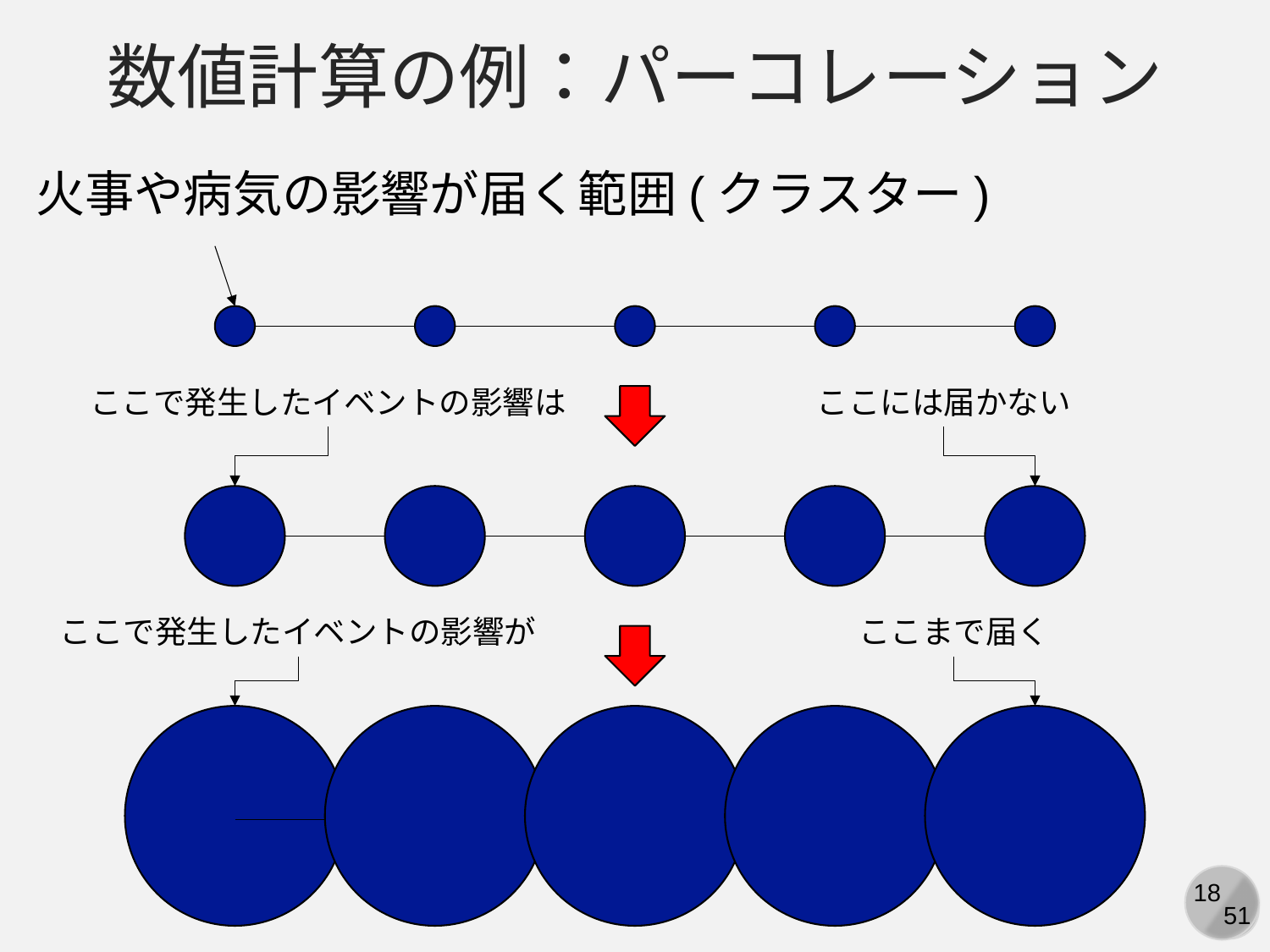

数値計算の例：パーコレーション
火事や病気の影響が届く範囲(クラスター)

ここで発生したイベントの影響は
ここには届かない

ここで発生したイベントの影響が
ここまで届く